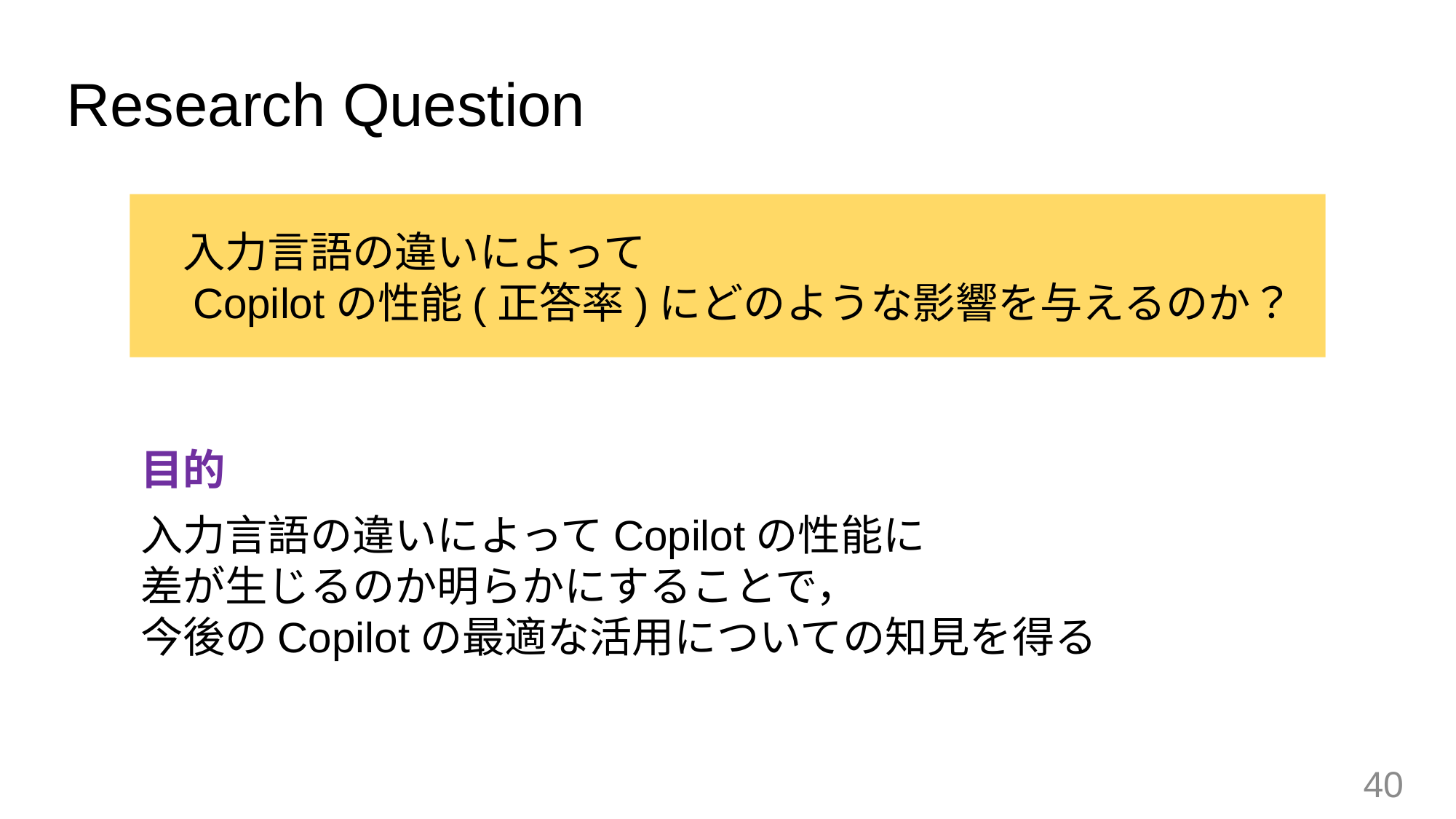

# Research Question
　入力言語の違いによって
　Copilotの性能(正答率)にどのような影響を与えるのか？
目的

入力言語の違いによってCopilotの性能に
差が生じるのか明らかにすることで，
今後のCopilotの最適な活用についての知見を得る
40